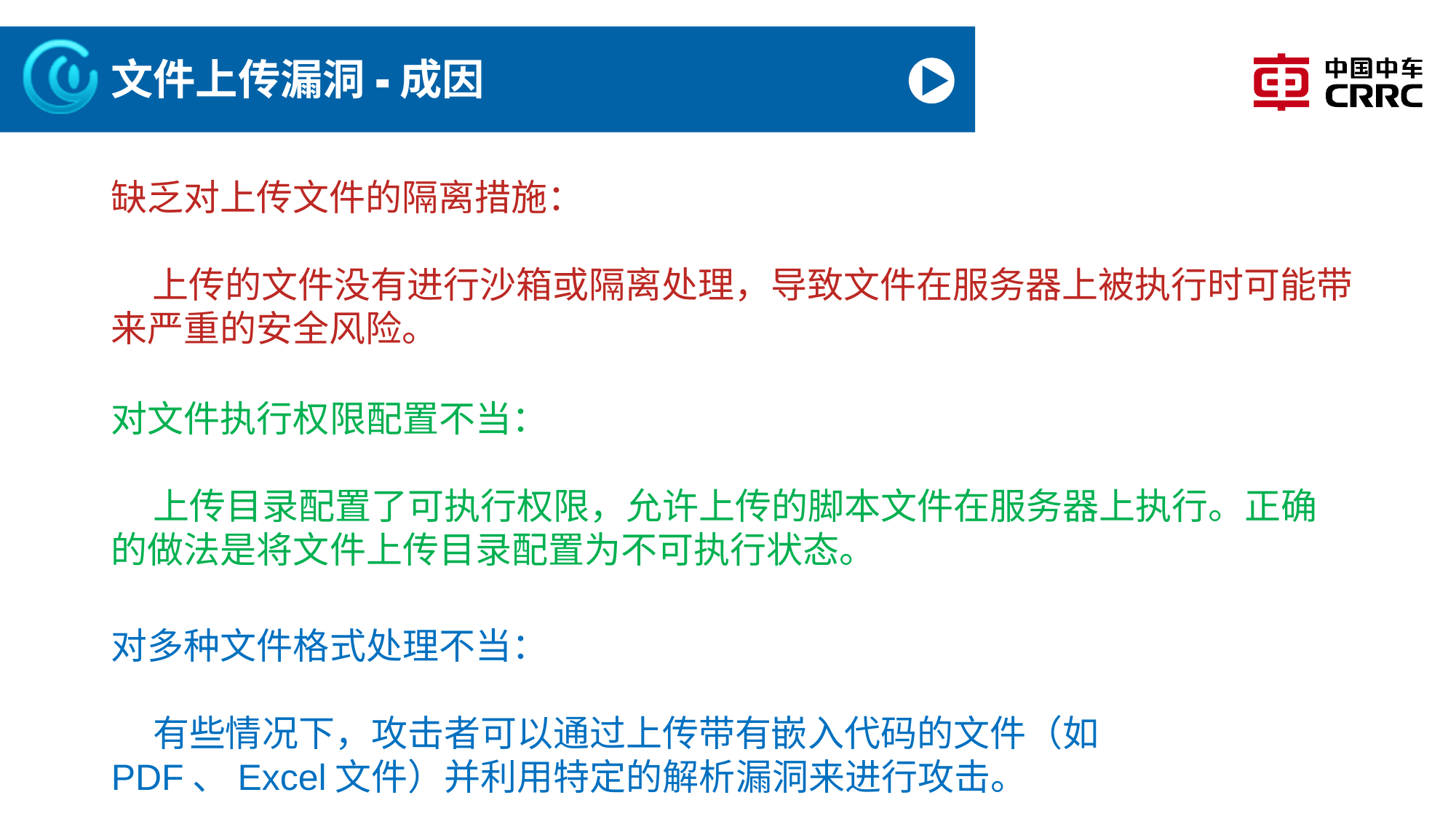

# 文件上传漏洞-成因
缺乏对上传文件的隔离措施：

    上传的文件没有进行沙箱或隔离处理，导致文件在服务器上被执行时可能带来严重的安全风险。
对文件执行权限配置不当：

    上传目录配置了可执行权限，允许上传的脚本文件在服务器上执行。正确的做法是将文件上传目录配置为不可执行状态。
对多种文件格式处理不当：

    有些情况下，攻击者可以通过上传带有嵌入代码的文件（如PDF、Excel文件）并利用特定的解析漏洞来进行攻击。
9